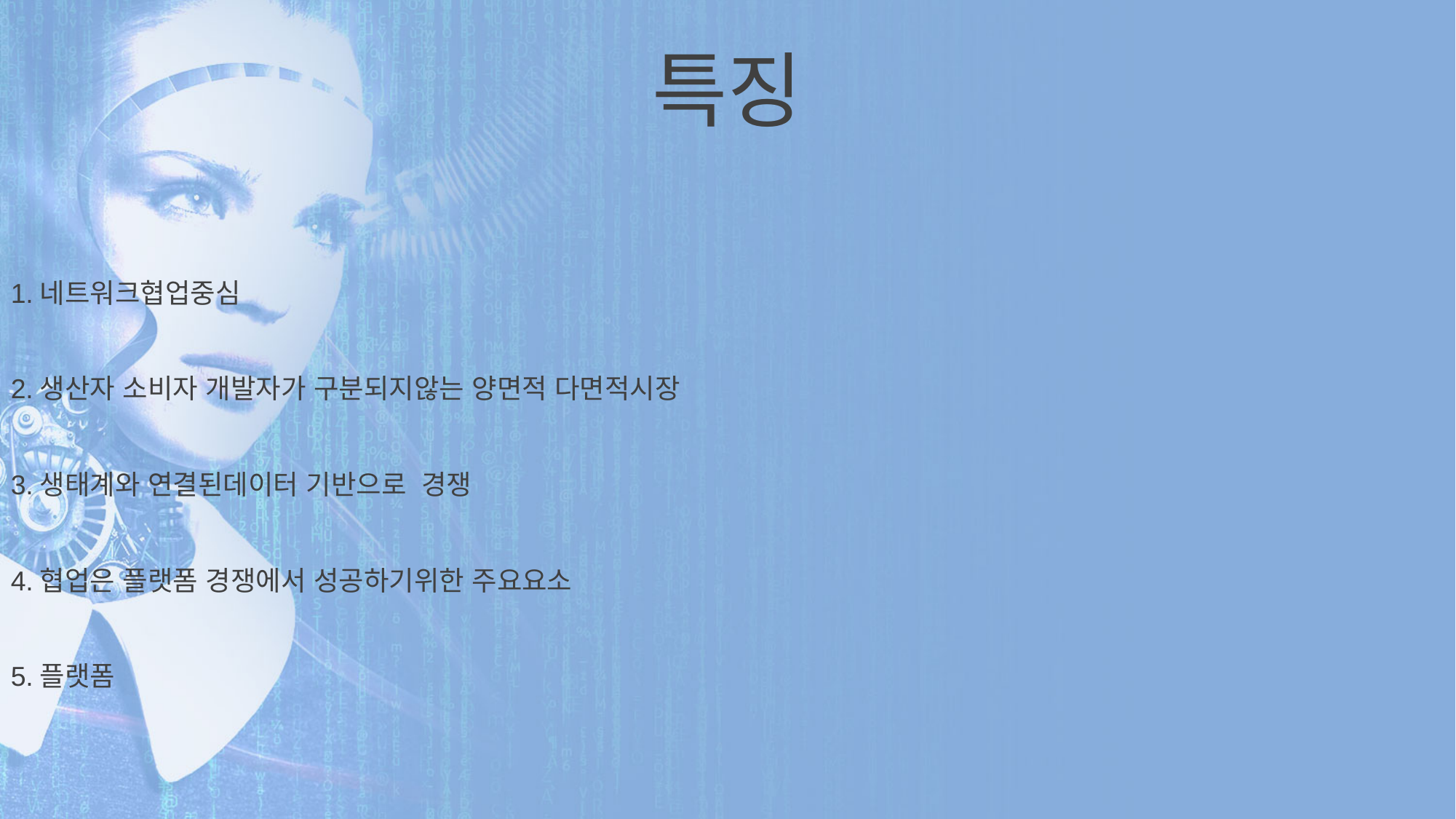

특징
1.네트워크협업중심

2.생산자 소비자 개발자가 구분되지않는 양면적 다면적시장

3.생태계와 연결된데이터 기반으로  경쟁

4.협업은 플랫폼 경쟁에서 성공하기위한 주요요소

5.플랫폼